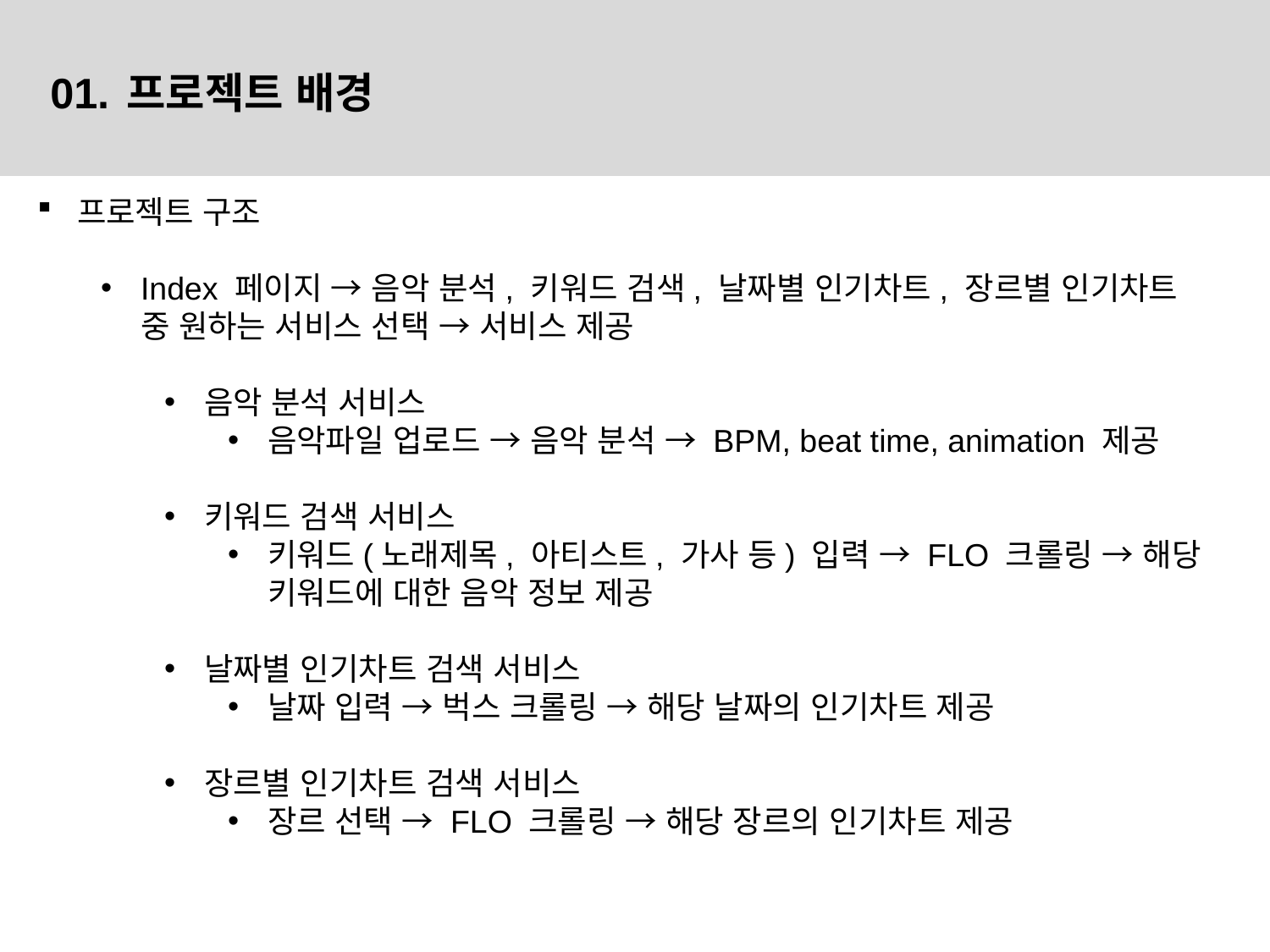

01. 프로젝트 배경
프로젝트 구조

Index 페이지 → 음악 분석, 키워드 검색, 날짜별 인기차트, 장르별 인기차트 중 원하는 서비스 선택 → 서비스 제공

음악 분석 서비스
음악파일 업로드 → 음악 분석 → BPM, beat time, animation 제공

키워드 검색 서비스
키워드(노래제목, 아티스트, 가사 등) 입력 → FLO 크롤링 → 해당 키워드에 대한 음악 정보 제공

날짜별 인기차트 검색 서비스
날짜 입력 → 벅스 크롤링 → 해당 날짜의 인기차트 제공

장르별 인기차트 검색 서비스
장르 선택 → FLO 크롤링 → 해당 장르의 인기차트 제공